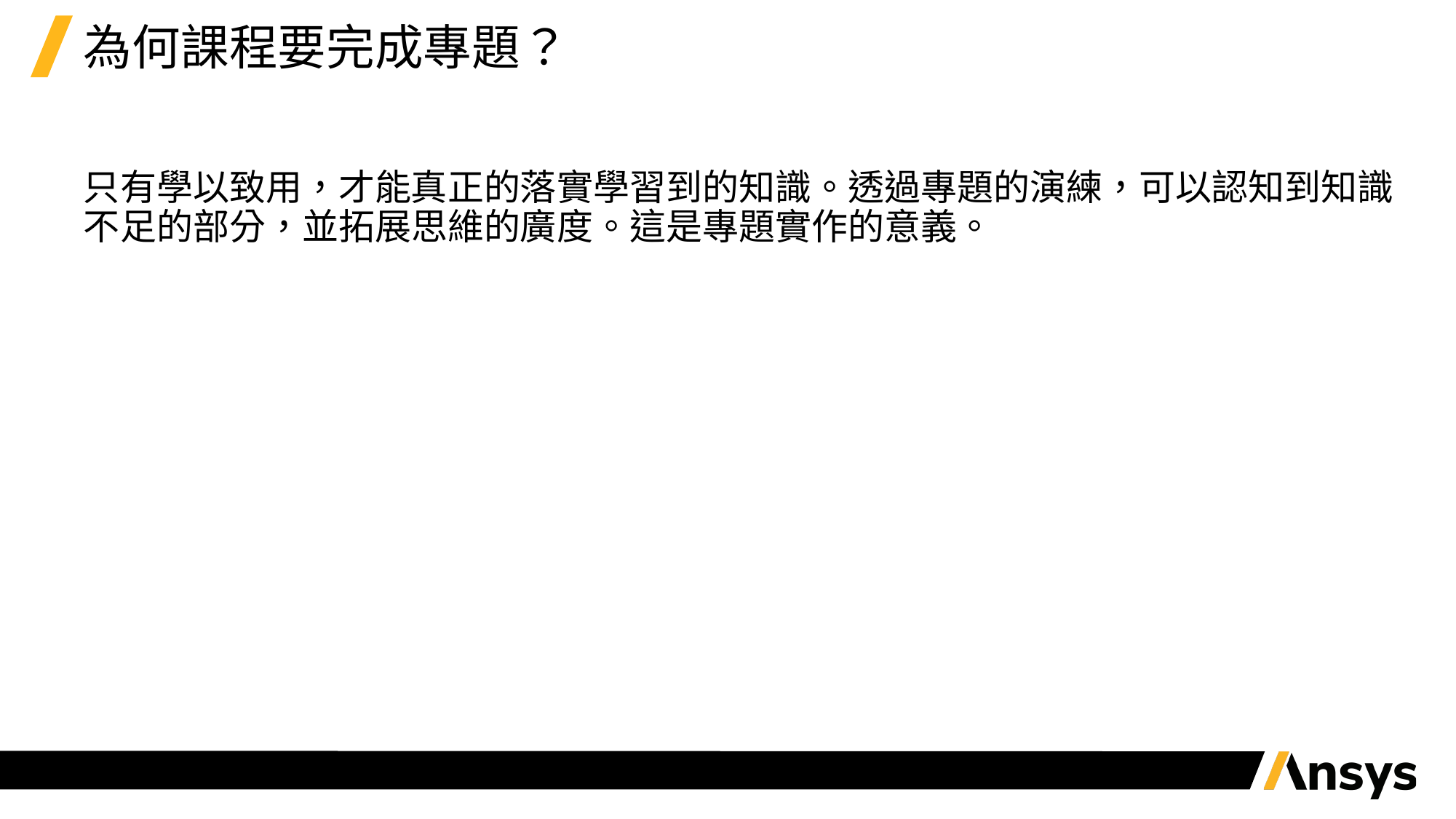

# 為何課程要完成專題？
只有學以致用，才能真正的落實學習到的知識。透過專題的演練，可以認知到知識不足的部分，並拓展思維的廣度。這是專題實作的意義。